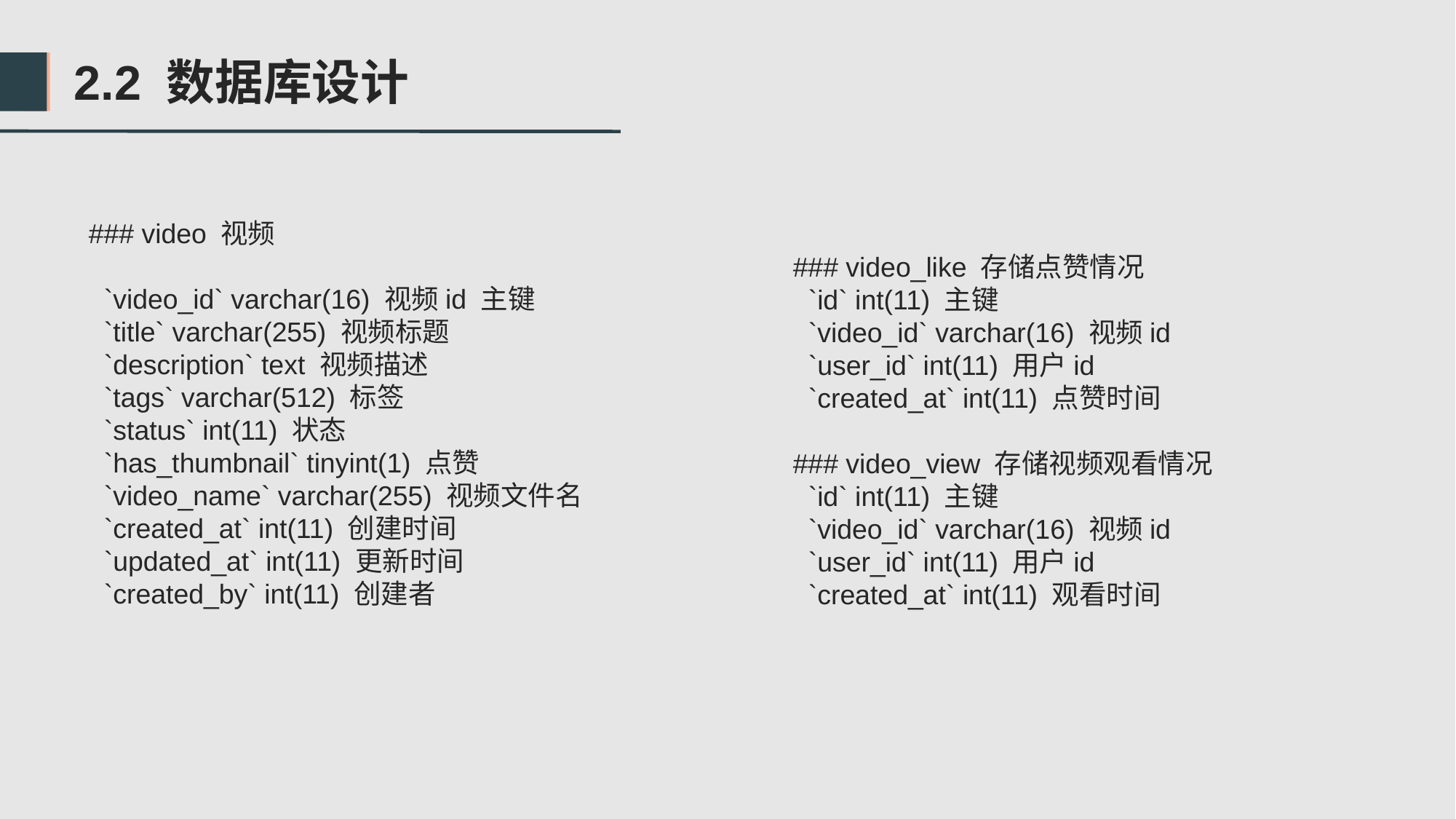

2.2 数据库设计

### video 视频

  `video_id` varchar(16) 视频id 主键
  `title` varchar(255) 视频标题
  `description` text 视频描述
  `tags` varchar(512) 标签
  `status` int(11) 状态
  `has_thumbnail` tinyint(1) 点赞
  `video_name` varchar(255) 视频文件名
  `created_at` int(11) 创建时间
  `updated_at` int(11) 更新时间
  `created_by` int(11) 创建者

### video_like 存储点赞情况
  `id` int(11) 主键
  `video_id` varchar(16) 视频id
  `user_id` int(11) 用户id
  `created_at` int(11) 点赞时间

### video_view 存储视频观看情况
  `id` int(11) 主键
  `video_id` varchar(16) 视频id
  `user_id` int(11) 用户id
  `created_at` int(11) 观看时间